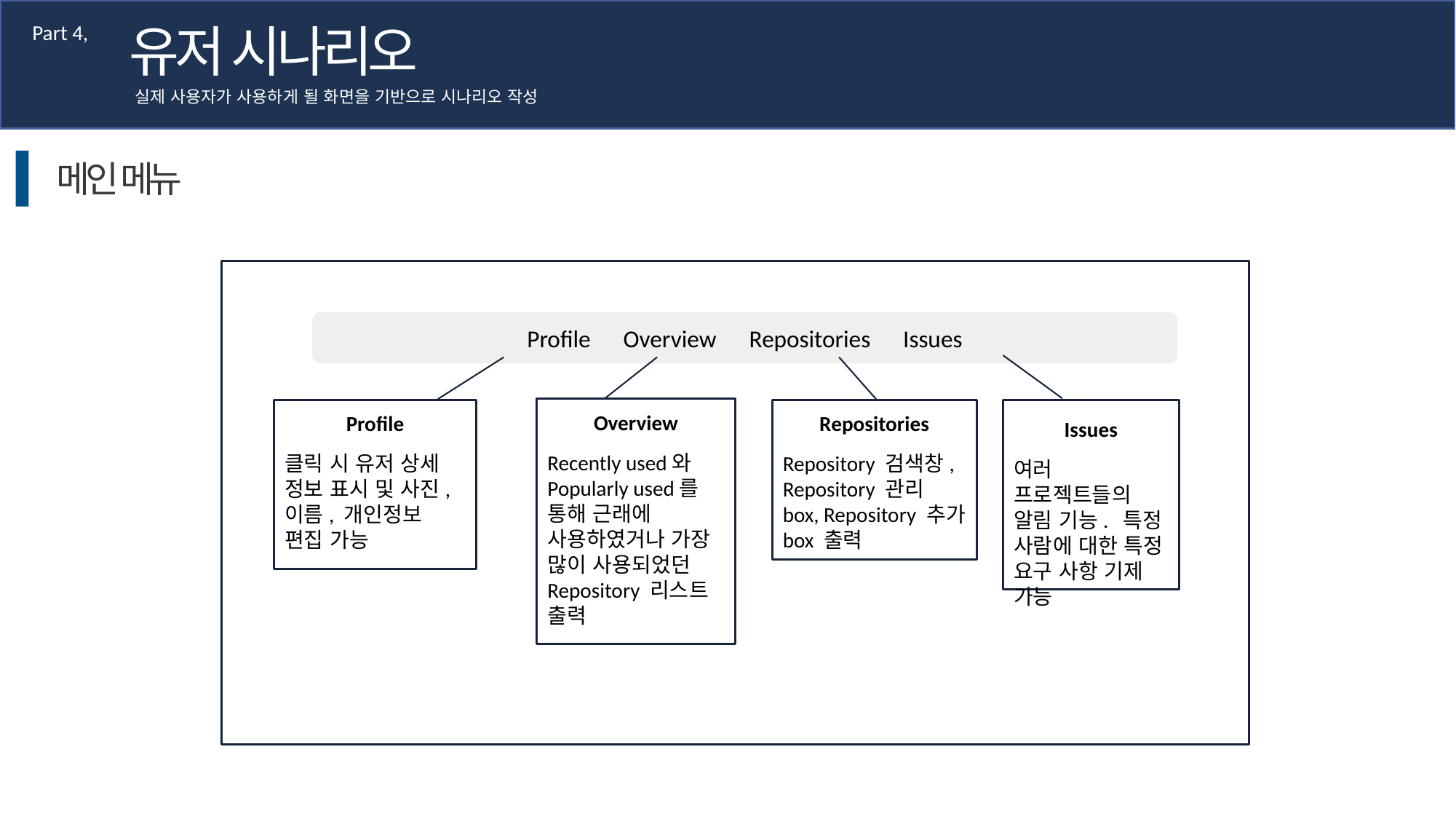

유저 시나리오
Part 4,
실제 사용자가 사용하게 될 화면을 기반으로 시나리오 작성

메인 메뉴

사용처
Profile      Overview      Repositories      Issues

Overview

Recently used와 Popularly used를 통해 근래에 사용하였거나 가장 많이 사용되었던 Repository 리스트 출력
Profile

클릭 시 유저 상세 정보 표시 및 사진, 이름, 개인정보 편집 가능
Repositories

Repository 검색창, Repository 관리 box, Repository 추가 box 출력
Issues

여러 프로젝트들의 알림 기능.  특정 사람에 대한 특정 요구 사항 기제 가능